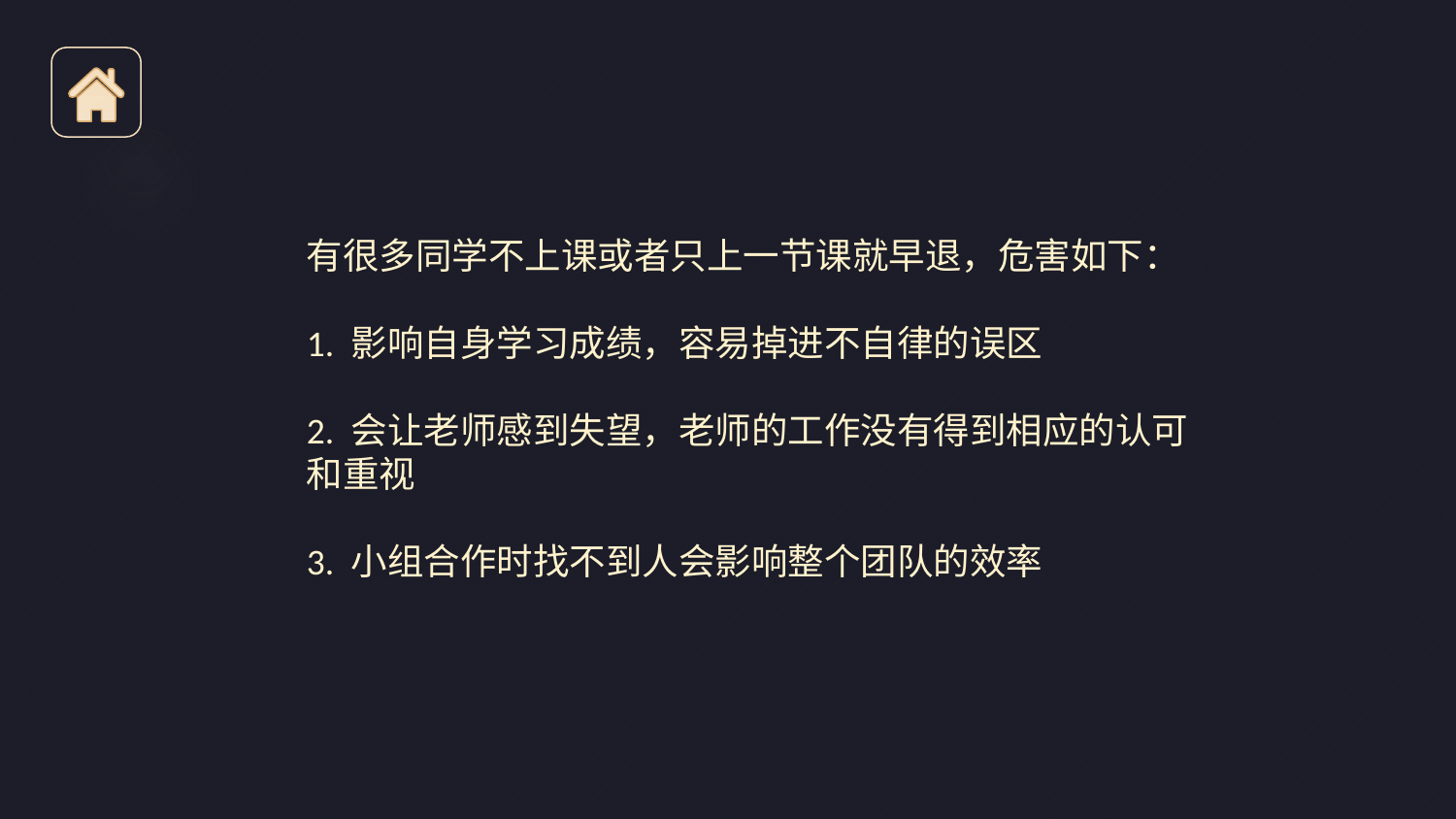

有很多同学不上课或者只上一节课就早退，危害如下：
1. 影响自身学习成绩，容易掉进不自律的误区
2. 会让老师感到失望，老师的工作没有得到相应的认可和重视
3. 小组合作时找不到人会影响整个团队的效率